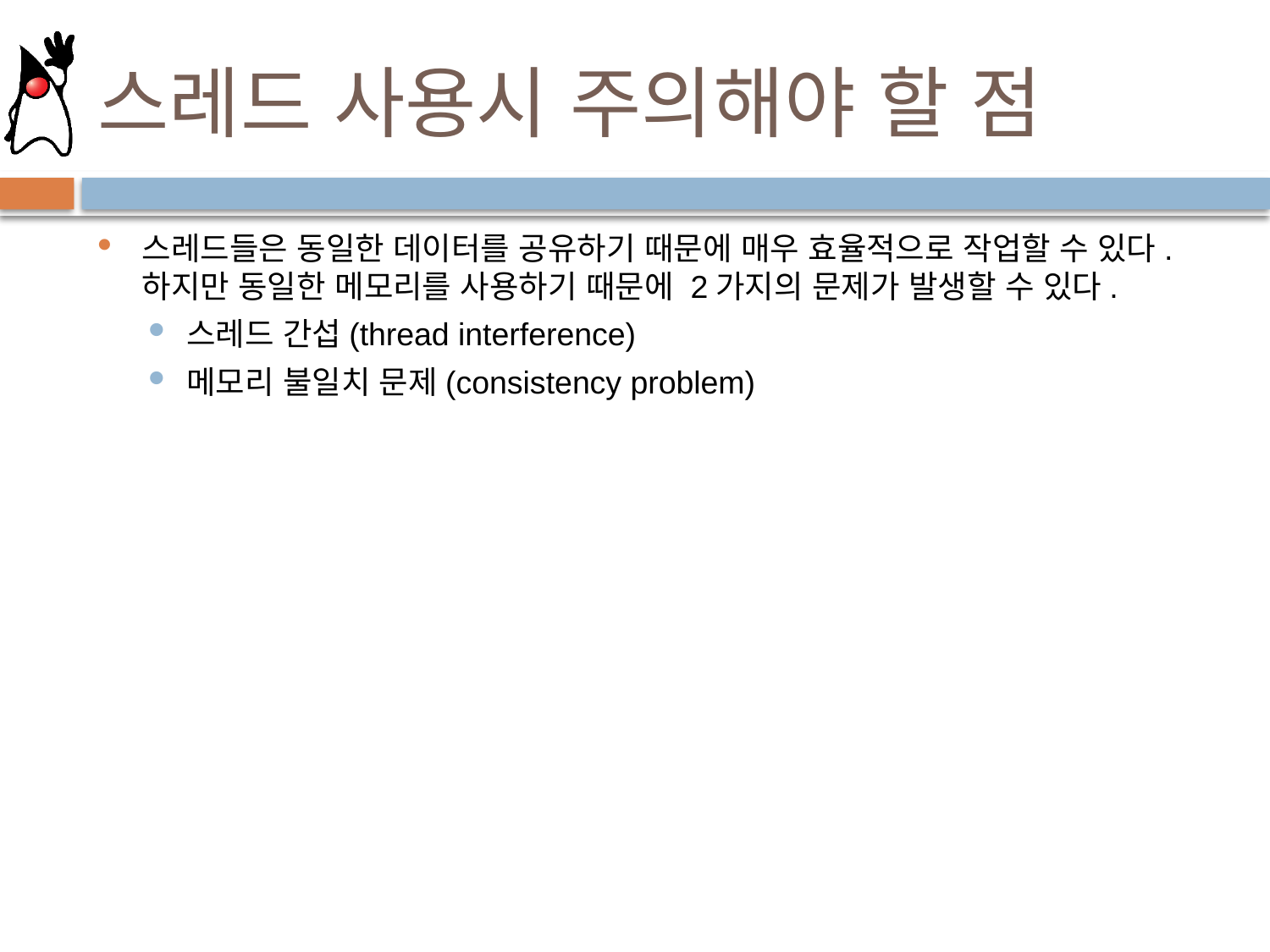

# 스레드 사용시 주의해야 할 점
스레드들은 동일한 데이터를 공유하기 때문에 매우 효율적으로 작업할 수 있다. 하지만 동일한 메모리를 사용하기 때문에 2가지의 문제가 발생할 수 있다.
스레드 간섭(thread interference)
메모리 불일치 문제(consistency problem)